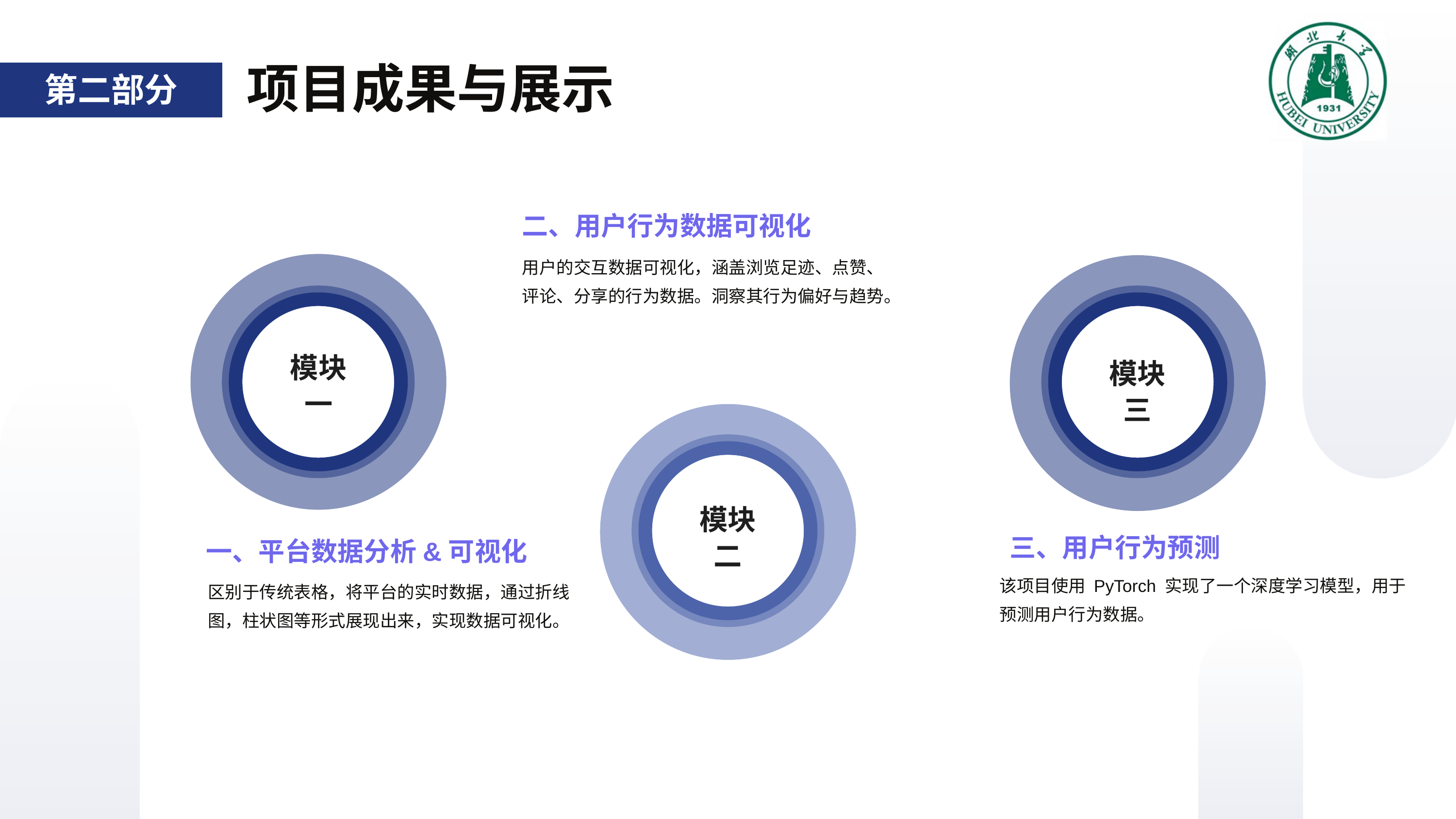

项目成果与展示

第二部分
二、用户行为数据可视化
用户的交互数据可视化，涵盖浏览足迹、点赞、评论、分享的行为数据。洞察其行为偏好与趋势。

模块
一
模块
三

模块
二
三、用户行为预测
一、平台数据分析&可视化
该项目使用 PyTorch 实现了一个深度学习模型，用于预测用户行为数据。
区别于传统表格，将平台的实时数据，通过折线图，柱状图等形式展现出来，实现数据可视化。